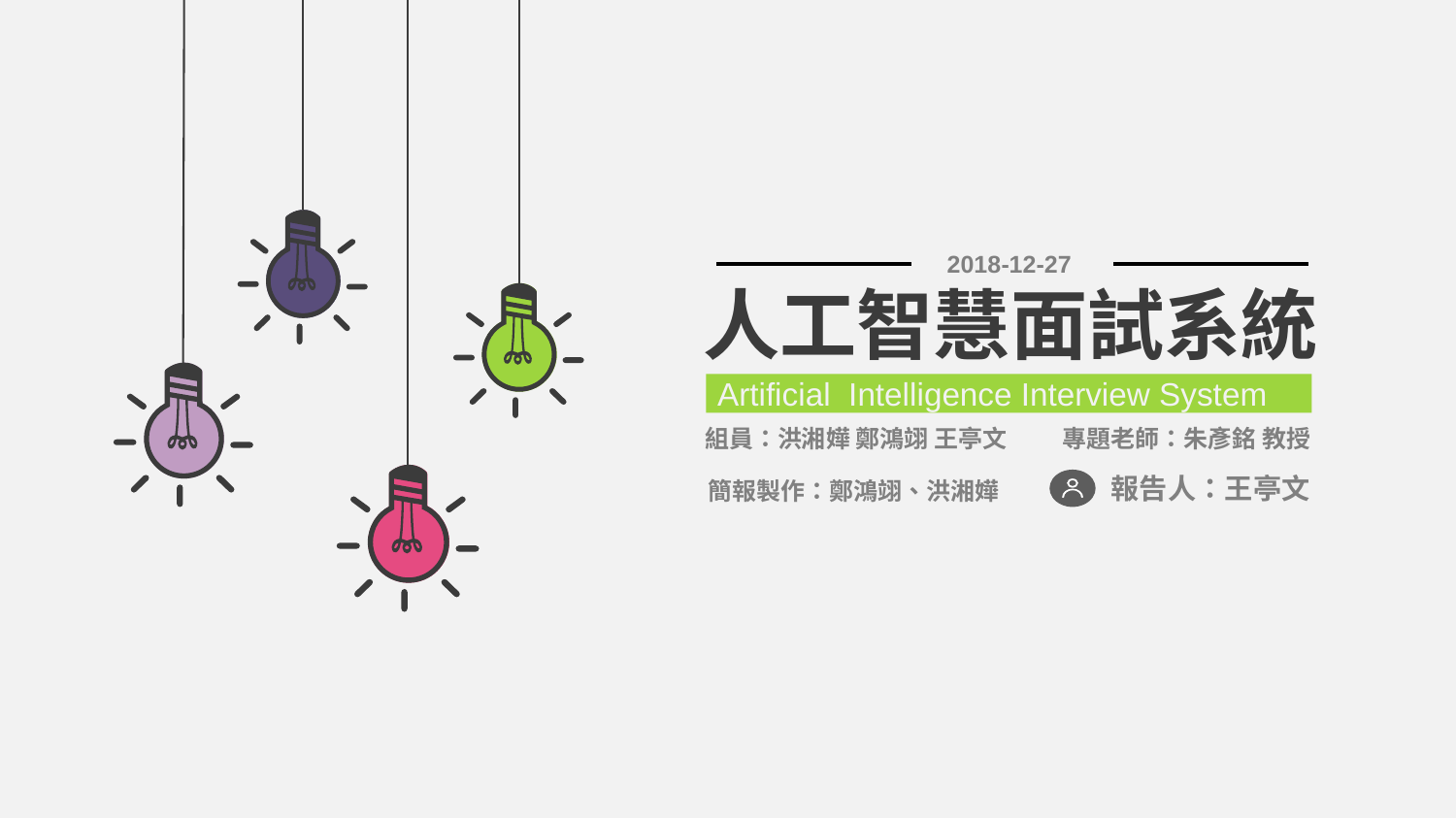

2018-12-27
人工智慧面試系統
Artificial  Intelligence Interview System
專題老師：朱彥銘 教授
組員：洪湘嬅 鄭鴻翊 王亭文
報告人：王亭文
簡報製作：鄭鴻翊、洪湘嬅